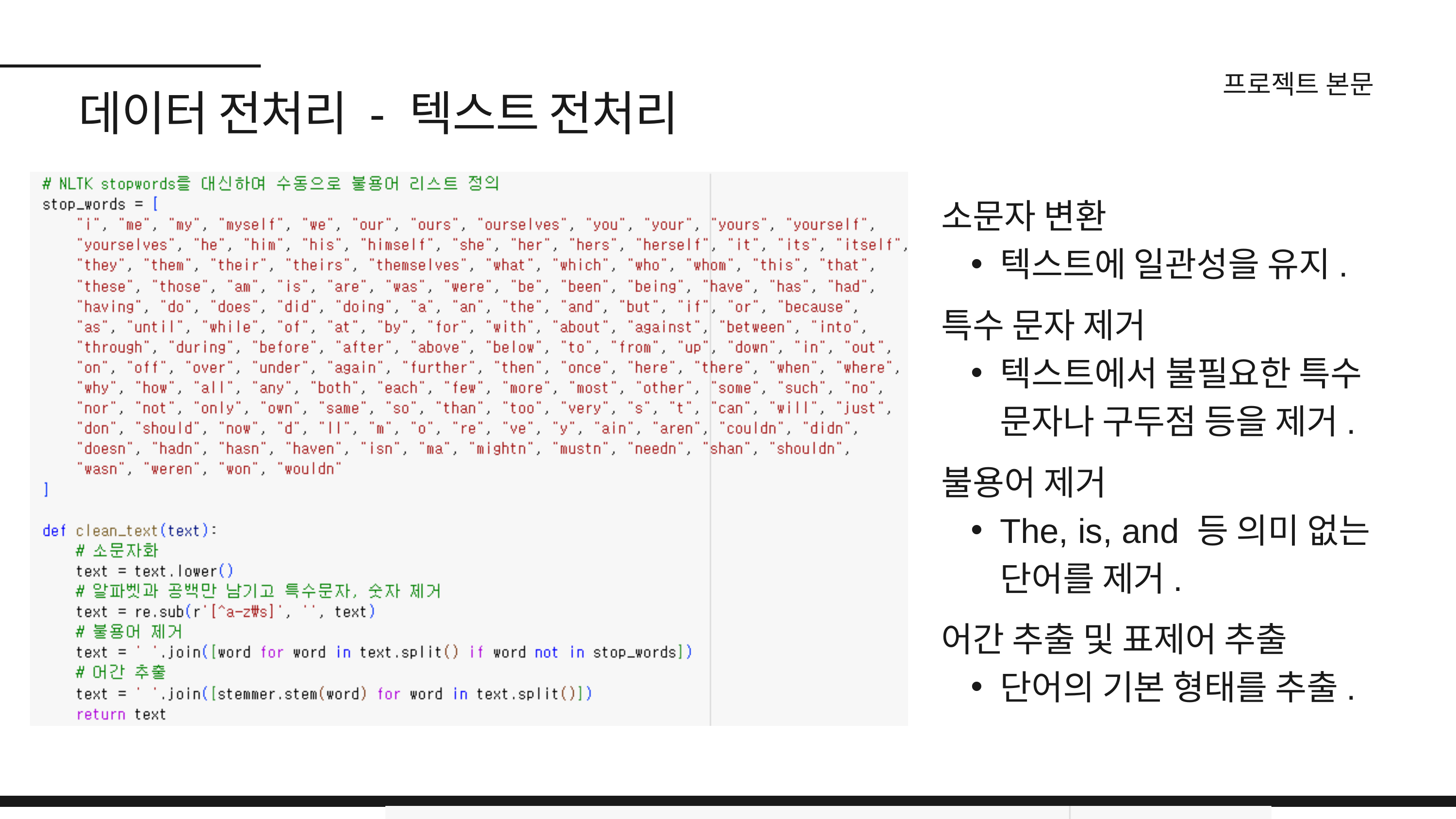

프로젝트 본문

데이터 전처리 - 텍스트 전처리

소문자 변환
텍스트에 일관성을 유지.

특수 문자 제거
텍스트에서 불필요한 특수 문자나 구두점 등을 제거.

불용어 제거
The, is, and 등 의미 없는 단어를 제거.

어간 추출 및 표제어 추출
단어의 기본 형태를 추출.